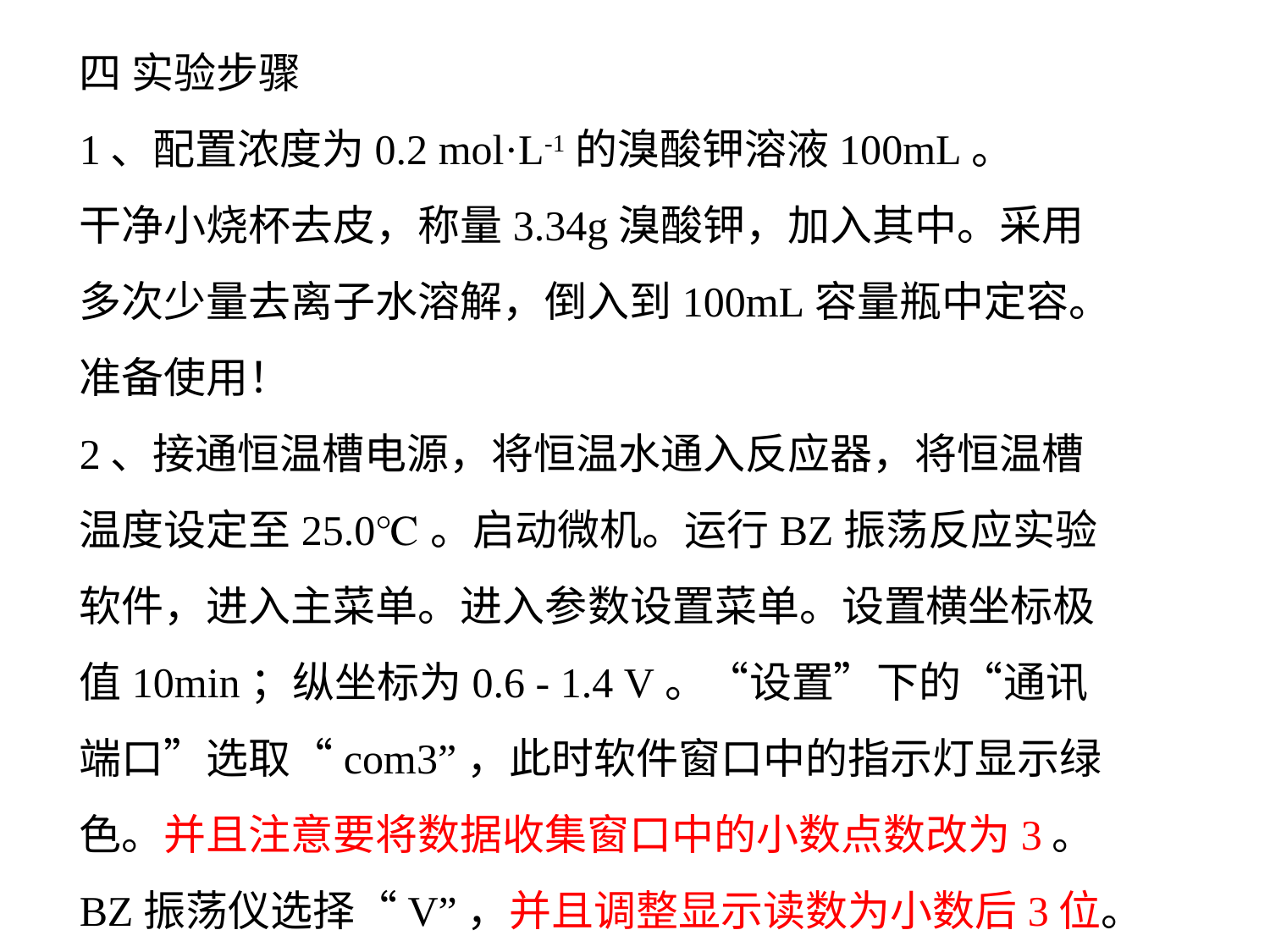

四 实验步骤
1、配置浓度为0.2 mol·L-1的溴酸钾溶液100mL。
干净小烧杯去皮，称量3.34g溴酸钾，加入其中。采用多次少量去离子水溶解，倒入到100mL容量瓶中定容。准备使用！
2、接通恒温槽电源，将恒温水通入反应器，将恒温槽温度设定至25.0℃。启动微机。运行BZ振荡反应实验软件，进入主菜单。进入参数设置菜单。设置横坐标极值10min；纵坐标为0.6 - 1.4 V。“设置”下的“通讯端口”选取“com3”，此时软件窗口中的指示灯显示绿色。并且注意要将数据收集窗口中的小数点数改为3。BZ振荡仪选择“V”，并且调整显示读数为小数后3位。如下图所示。